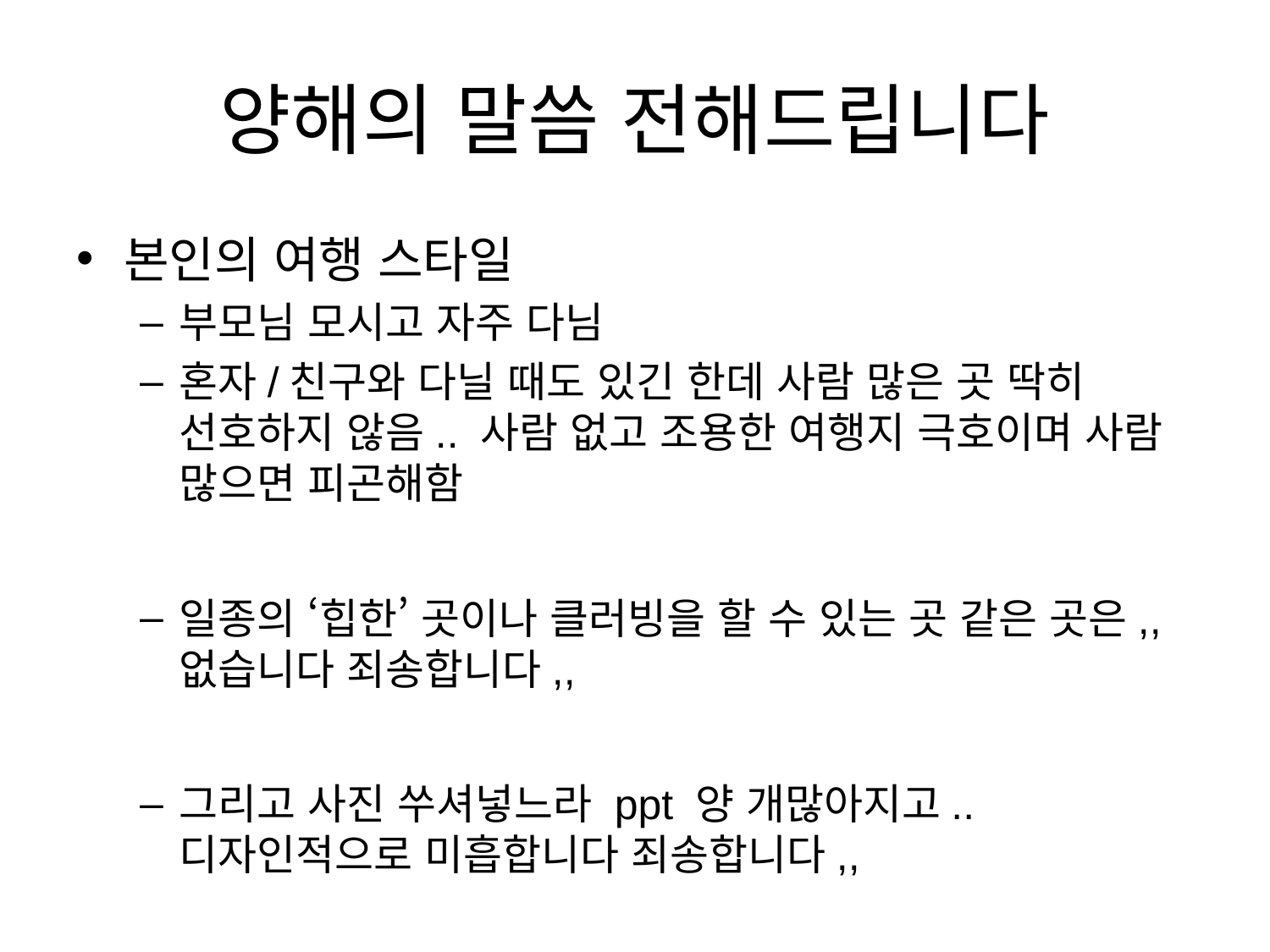

# 양해의 말씀 전해드립니다
본인의 여행 스타일
부모님 모시고 자주 다님
혼자/친구와 다닐 때도 있긴 한데 사람 많은 곳 딱히 선호하지 않음.. 사람 없고 조용한 여행지 극호이며 사람 많으면 피곤해함

일종의 ‘힙한’ 곳이나 클러빙을 할 수 있는 곳 같은 곳은,, 없습니다 죄송합니다,,

그리고 사진 쑤셔넣느라 ppt 양 개많아지고.. 디자인적으로 미흡합니다 죄송합니다,,